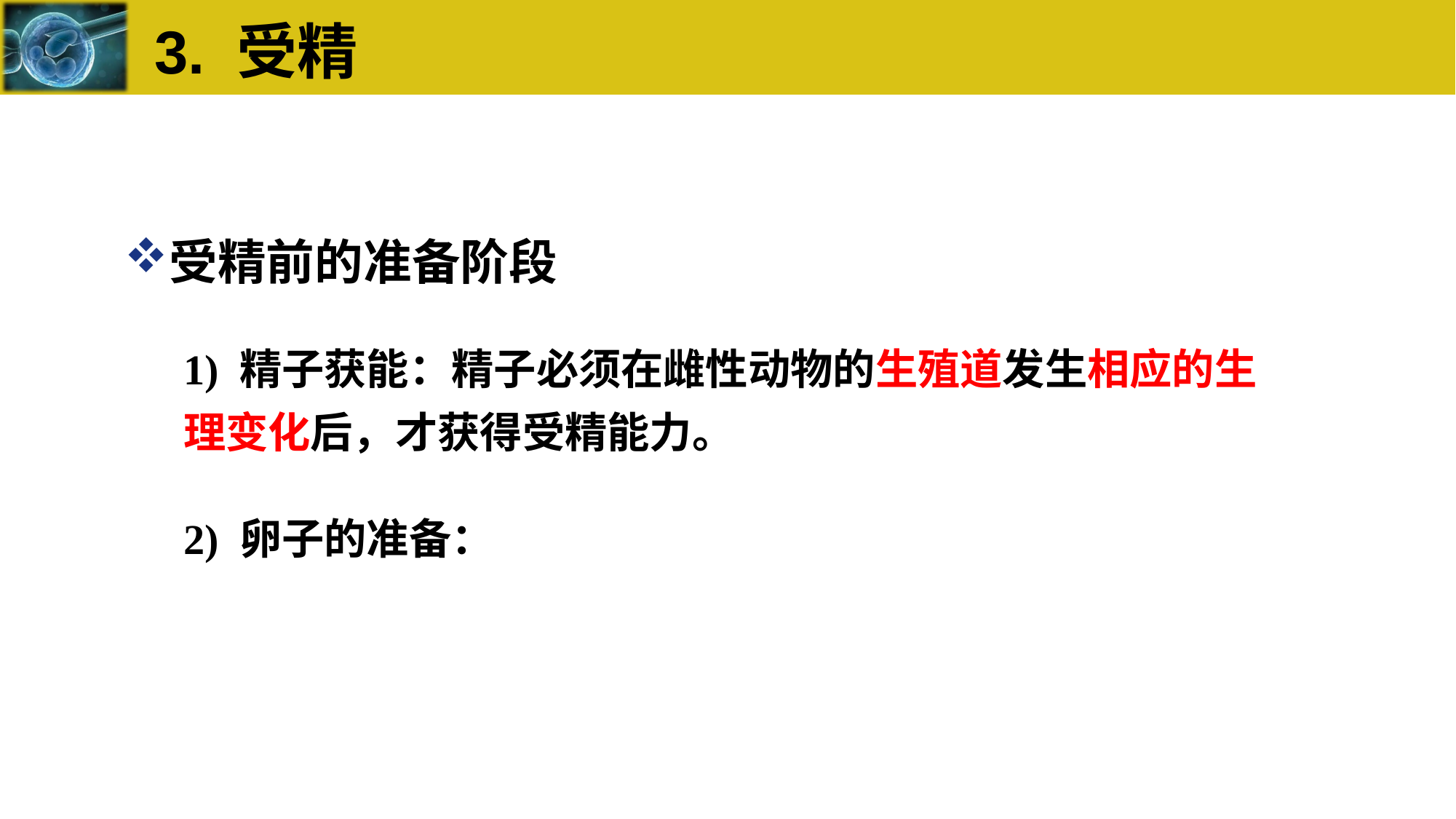

# 3. 受精
受精前的准备阶段
1) 精子获能：精子必须在雌性动物的生殖道发生相应的生理变化后，才获得受精能力。
2) 卵子的准备：